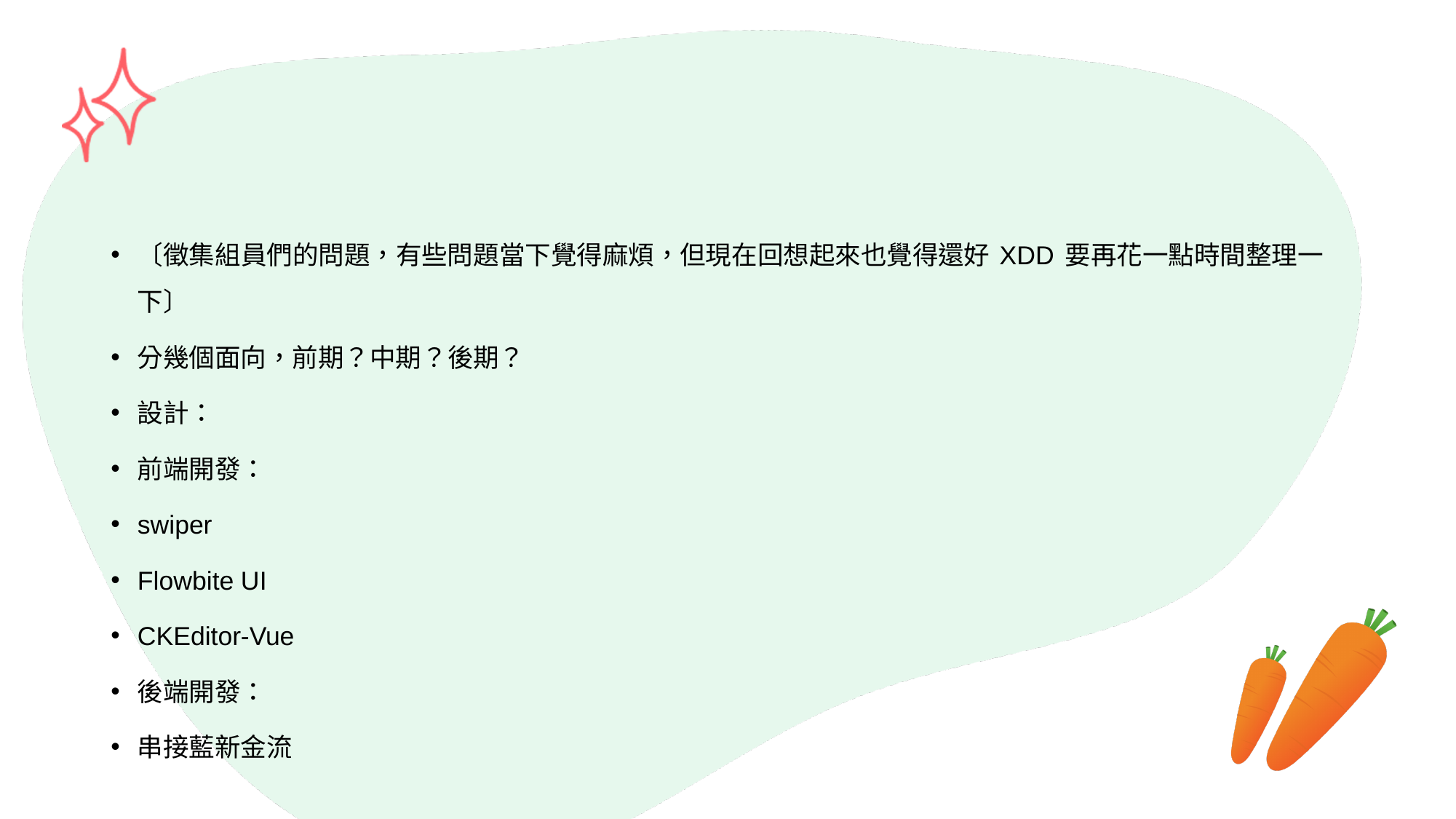

#
〔徵集組員們的問題，有些問題當下覺得麻煩，但現在回想起來也覺得還好 XDD 要再花一點時間整理一下〕
分幾個面向，前期？中期？後期？
設計：
前端開發：
swiper
Flowbite UI
CKEditor-Vue
後端開發：
串接藍新金流